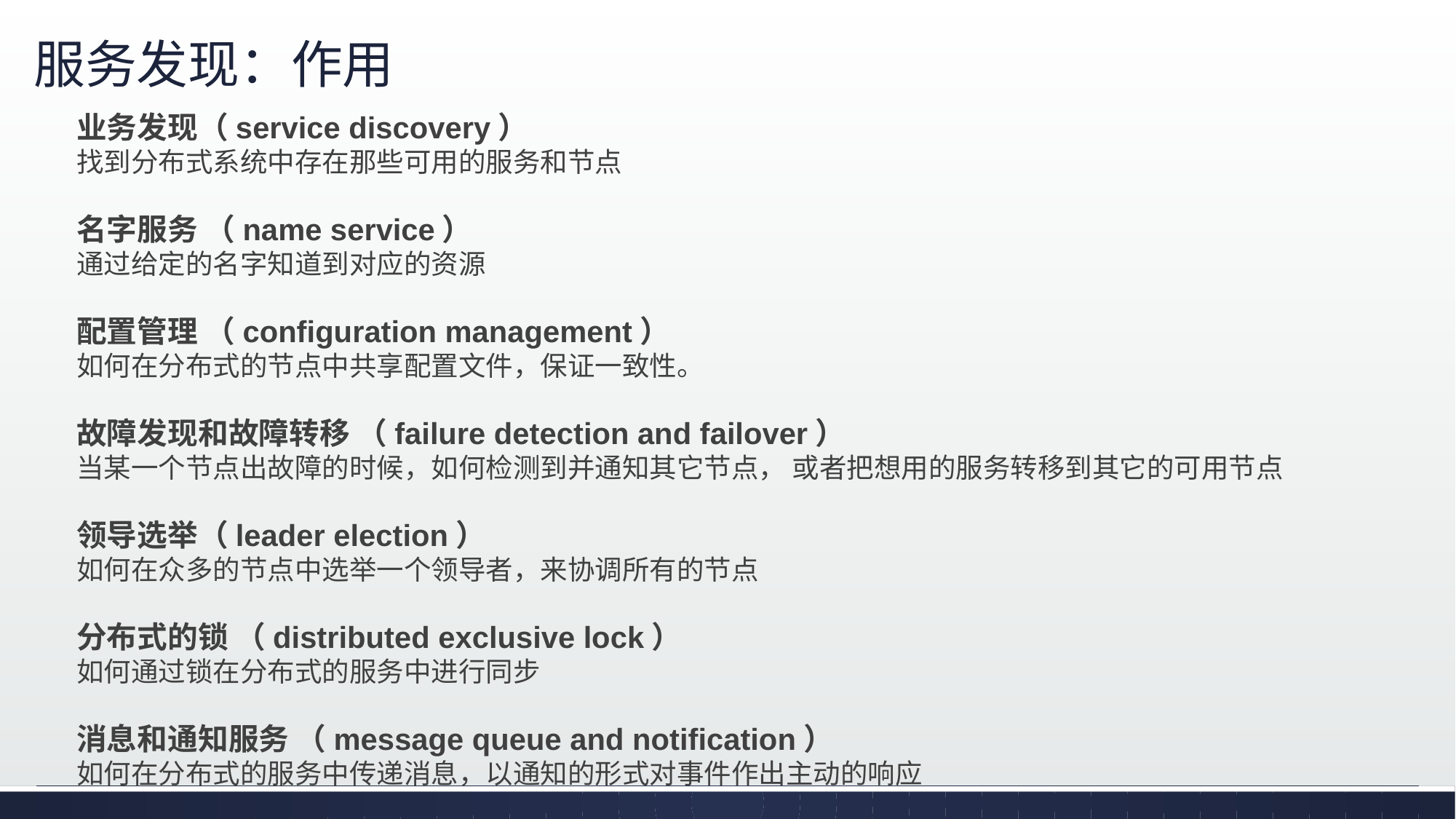

# 服务发现：作用
业务发现（service discovery）
找到分布式系统中存在那些可用的服务和节点
名字服务 （name service）
通过给定的名字知道到对应的资源

配置管理 （configuration management）
如何在分布式的节点中共享配置文件，保证一致性。

故障发现和故障转移 （failure detection and failover）
当某一个节点出故障的时候，如何检测到并通知其它节点， 或者把想用的服务转移到其它的可用节点

领导选举（leader election）
如何在众多的节点中选举一个领导者，来协调所有的节点

分布式的锁 （distributed exclusive lock）
如何通过锁在分布式的服务中进行同步

消息和通知服务 （message queue and notification）
如何在分布式的服务中传递消息，以通知的形式对事件作出主动的响应